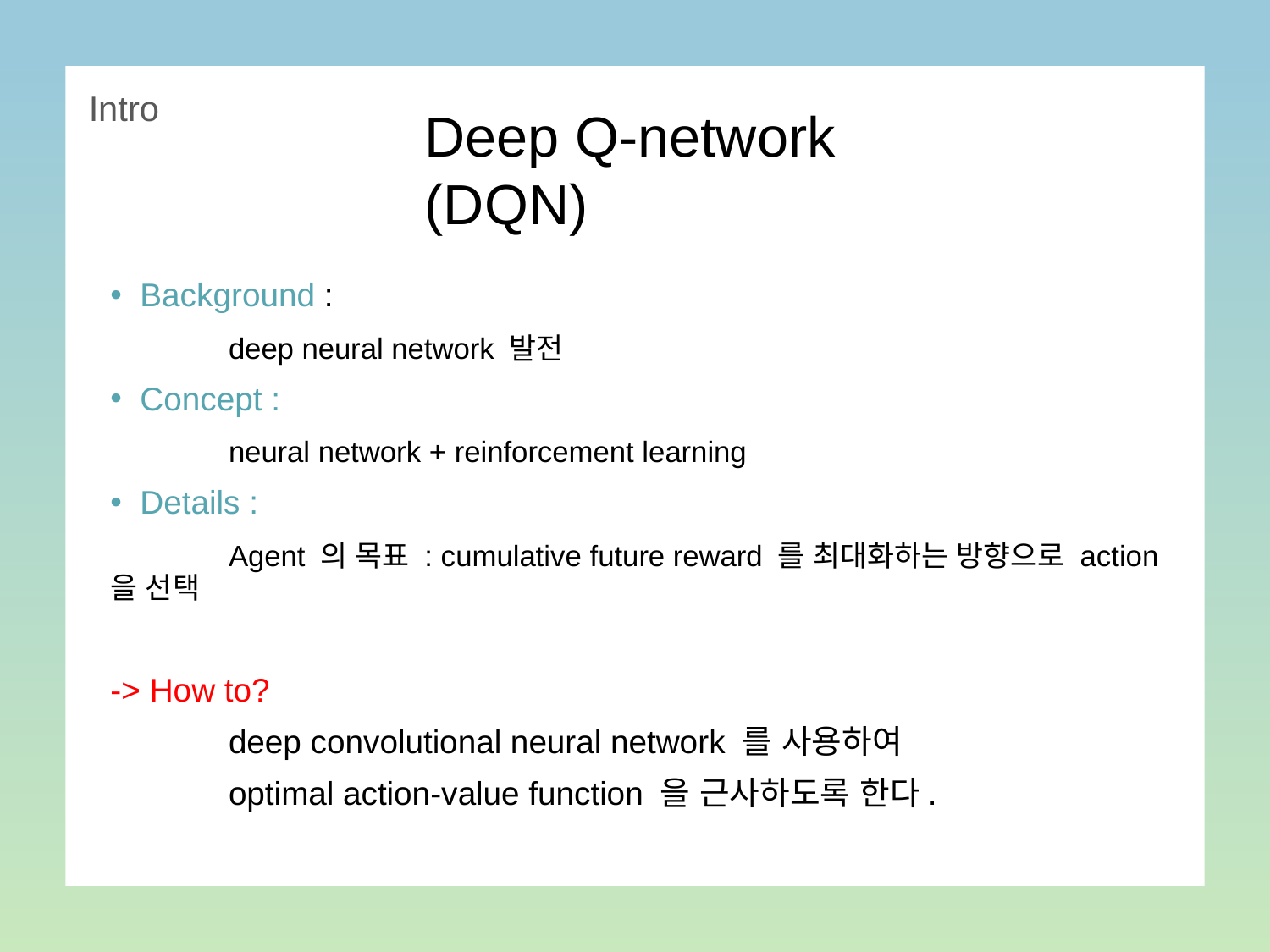

Intro
Deep Q-network (DQN)
Background :
	deep neural network 발전
Concept :
	neural network + reinforcement learning
Details :
	Agent 의 목표 : cumulative future reward 를 최대화하는 방향으로 action 을 선택

-> How to?
	deep convolutional neural network 를 사용하여
	optimal action-value function 을 근사하도록 한다.